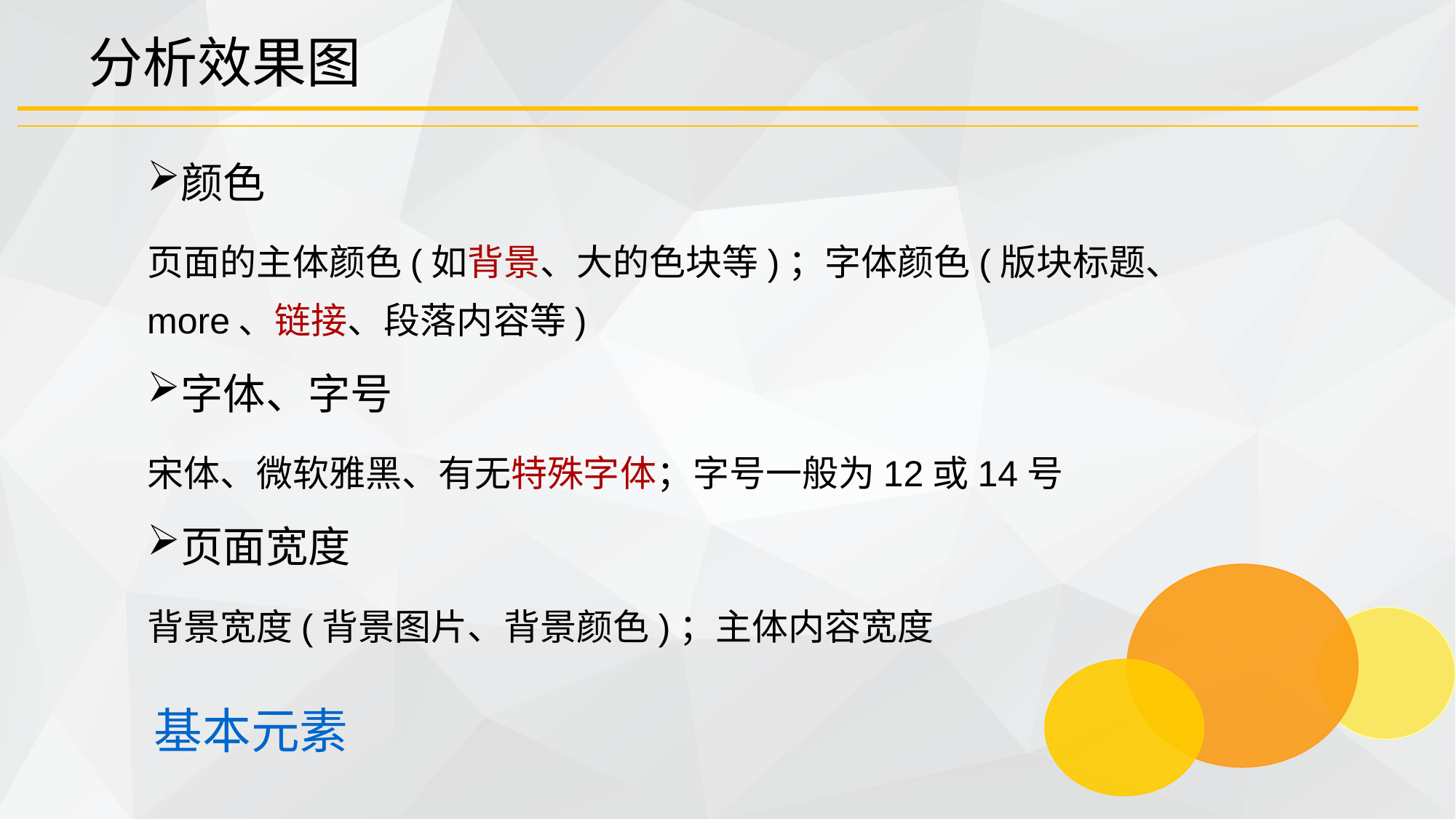

# 分析效果图
颜色
页面的主体颜色(如背景、大的色块等)；字体颜色(版块标题、more、链接、段落内容等)
字体、字号
宋体、微软雅黑、有无特殊字体；字号一般为12或14号
页面宽度
背景宽度(背景图片、背景颜色)；主体内容宽度

基本元素